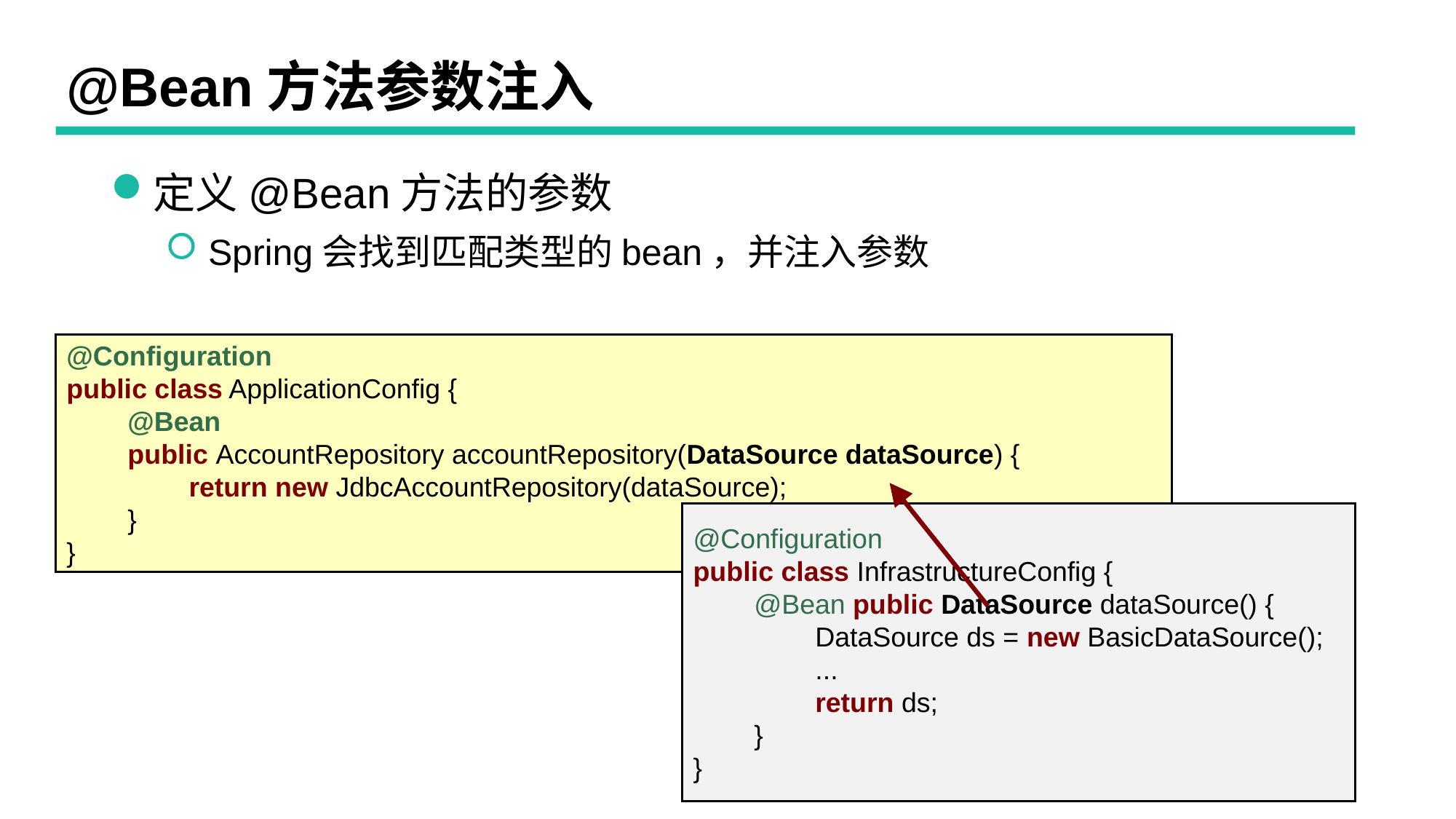

# @Bean方法参数注入
定义@Bean方法的参数
 Spring会找到匹配类型的bean，并注入参数
@Configuration
public class ApplicationConfig {
        @Bean
        public AccountRepository accountRepository(DataSource dataSource) {
                return new JdbcAccountRepository(dataSource);
        }
}
@Configuration
public class InfrastructureConfig {
        @Bean public DataSource dataSource() {
                DataSource ds = new BasicDataSource();
                ...
                return ds;
        }
}